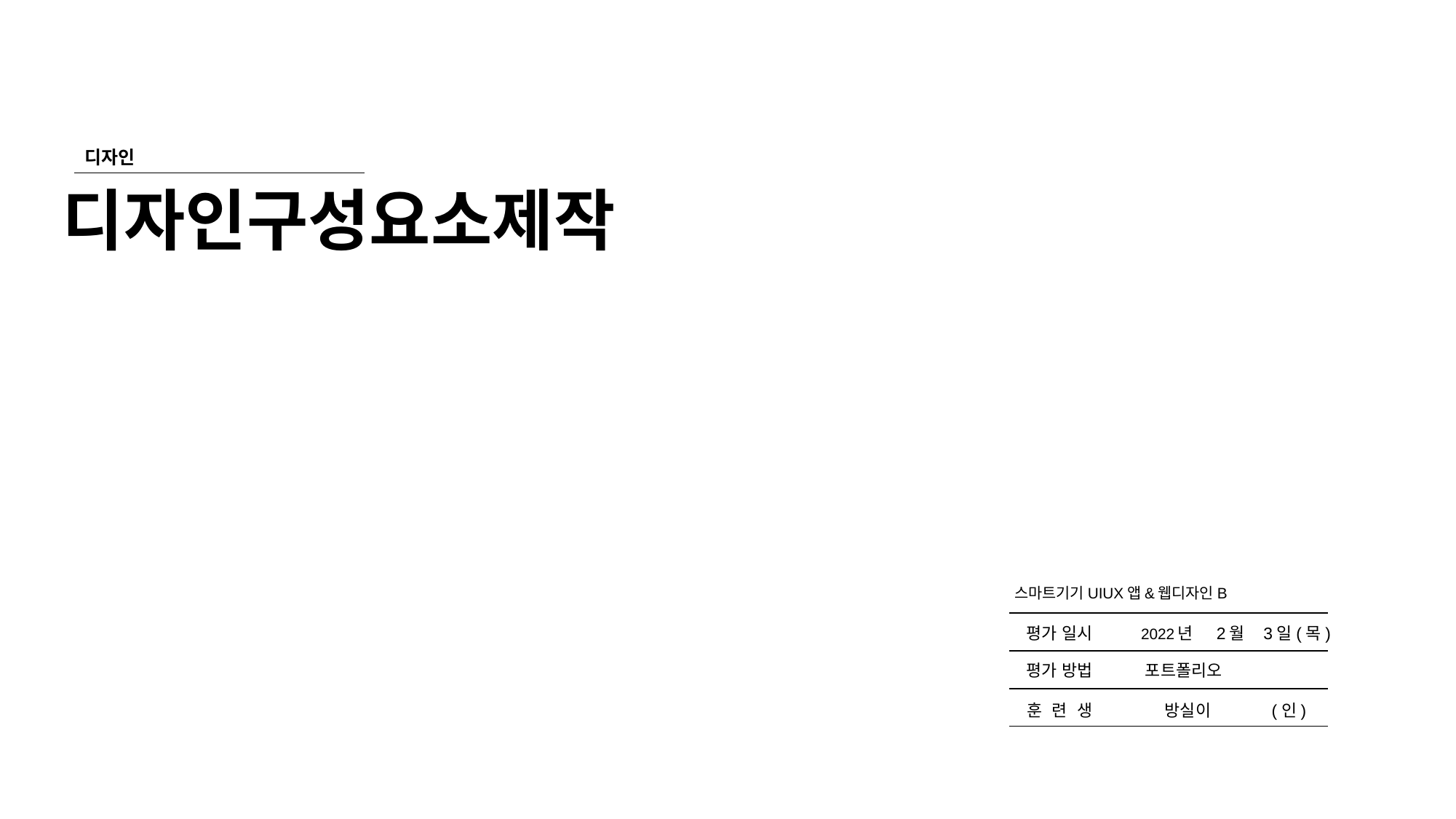

디자인
디자인구성요소제작
스마트기기UIUX앱&웹디자인B
평가 일시
2022년    2월   3일(목)
평가 방법
포트폴리오
훈  련  생
    방실이            (인)